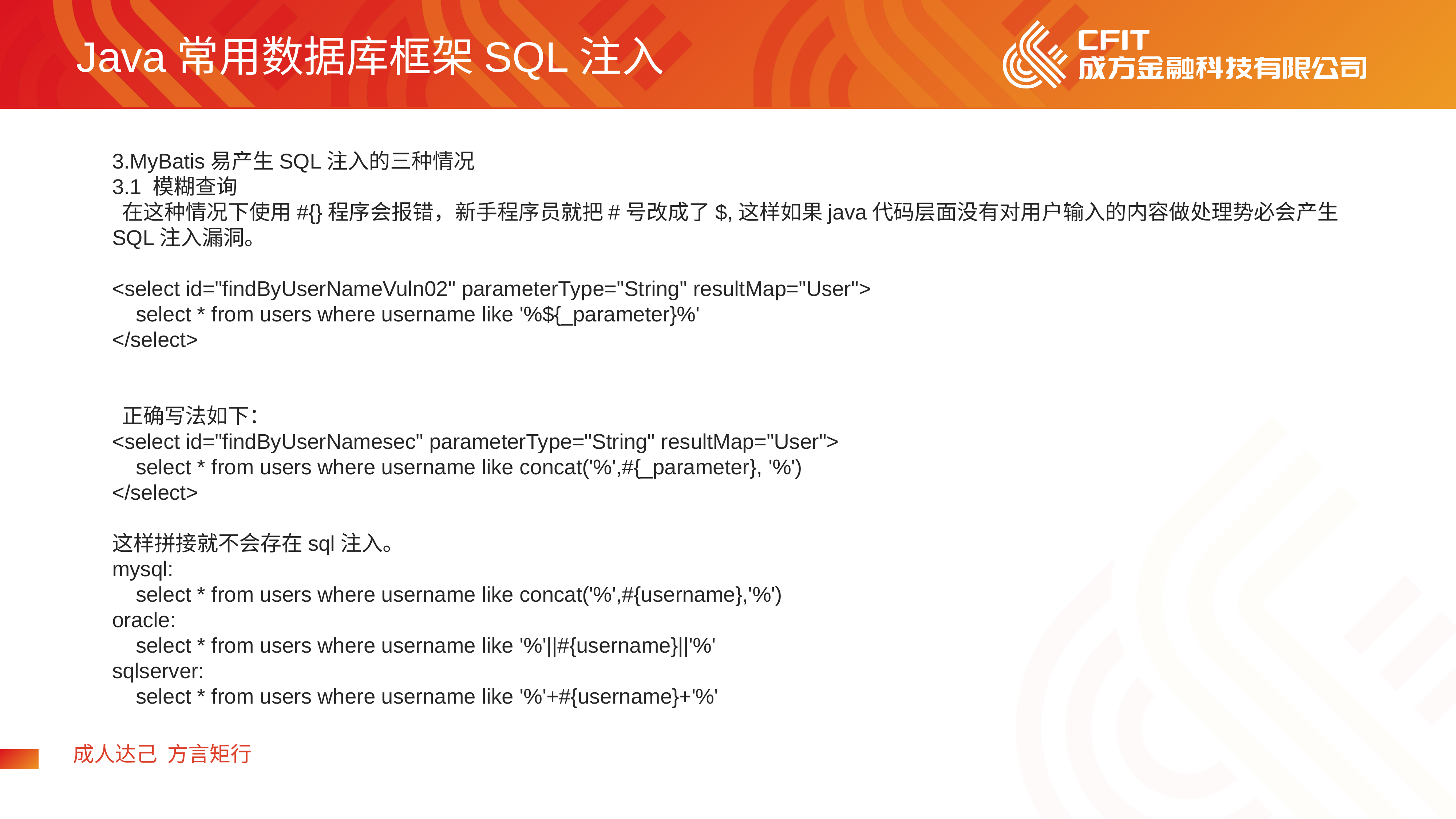

Java常用数据库框架SQL注入
3.MyBatis易产生SQL注入的三种情况
3.1 模糊查询
​ 在这种情况下使用#{}程序会报错，新手程序员就把#号改成了$,这样如果java代码层面没有对用户输入的内容做处理势必会产生SQL注入漏洞。

<select id="findByUserNameVuln02" parameterType="String" resultMap="User">
    select * from users where username like '%${_parameter}%'
</select>

 正确写法如下：
<select id="findByUserNamesec" parameterType="String" resultMap="User">
    select * from users where username like concat('%',#{_parameter}, '%')
</select>

这样拼接就不会存在sql注入。
mysql:
    select * from users where username like concat('%',#{username},'%')
oracle:
    select * from users where username like '%'||#{username}||'%'
sqlserver:
    select * from users where username like '%'+#{username}+'%'